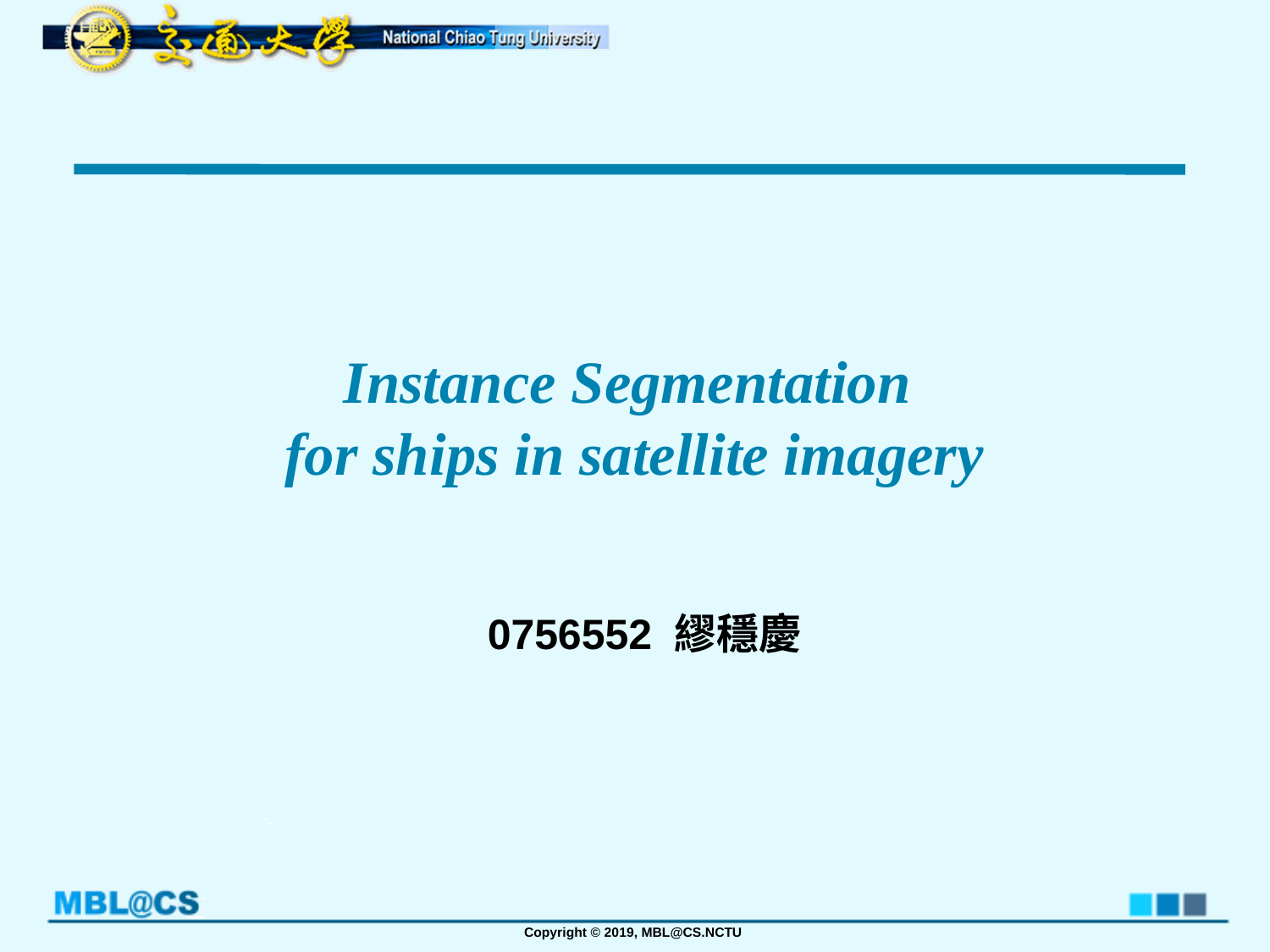

# Instance Segmentation for ships in satellite imagery
0756552 繆穩慶